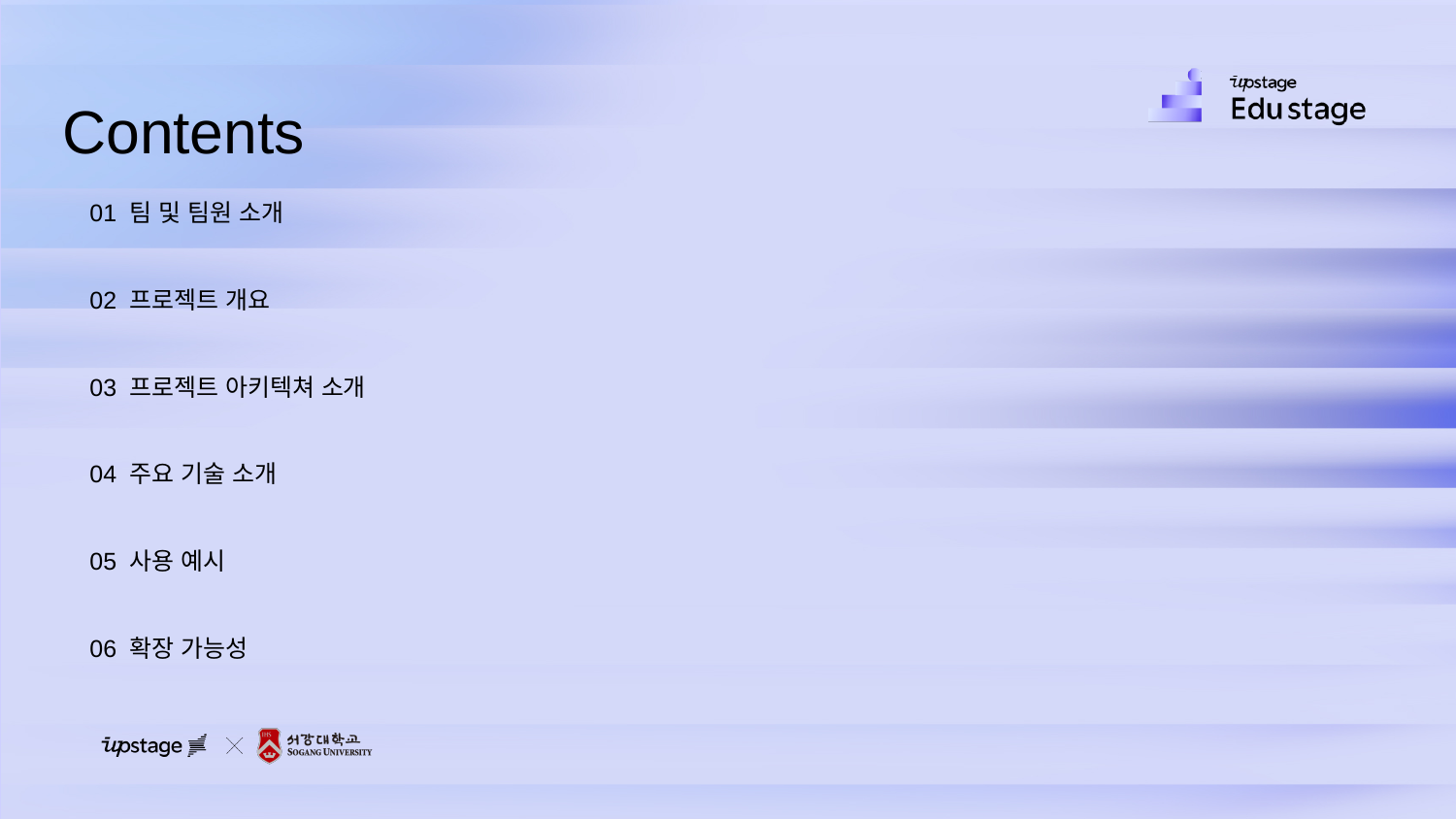

Contents
01 팀 및 팀원 소개

02 프로젝트 개요

03 프로젝트 아키텍쳐 소개

04 주요 기술 소개

05 사용 예시

06 확장 가능성